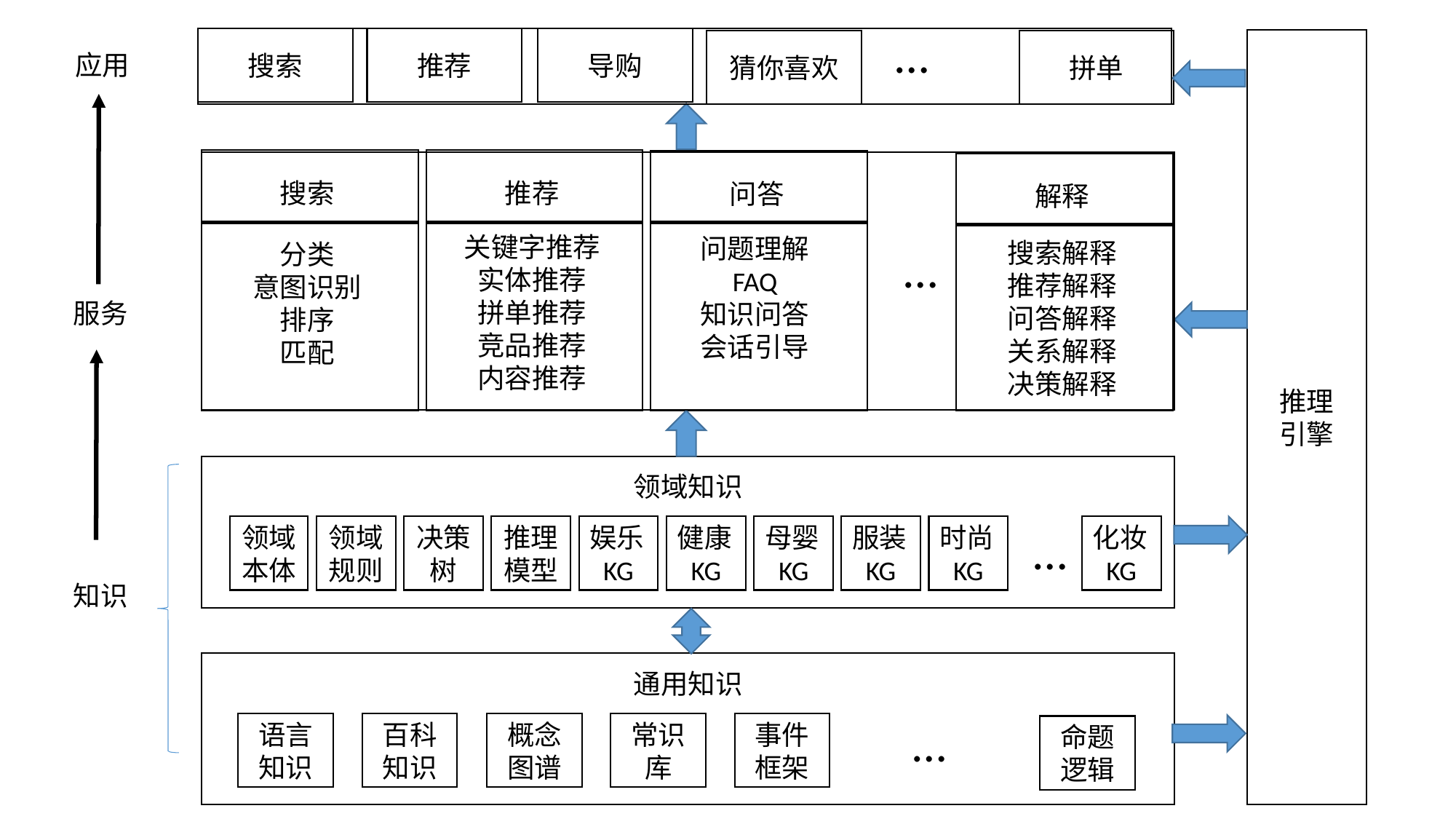

…
搜索
推荐
导购

推理
引擎
猜你喜欢
拼单
应用

搜索
分类
意图识别
排序
匹配

推荐
关键字推荐
实体推荐
拼单推荐
竞品推荐
内容推荐

问答
问题理解
FAQ
知识问答
会话引导

解释
搜索解释
推荐解释
问答解释
关系解释
决策解释

…
服务

领域知识
…
化妆KG

时尚KG
母婴KG
服装KG
决策
树
推理
模型
娱乐KG
健康KG
领域本体
领域规则
知识

通用知识
…
语言知识
事件框架
常识库
概念图谱
百科知识

命题逻辑